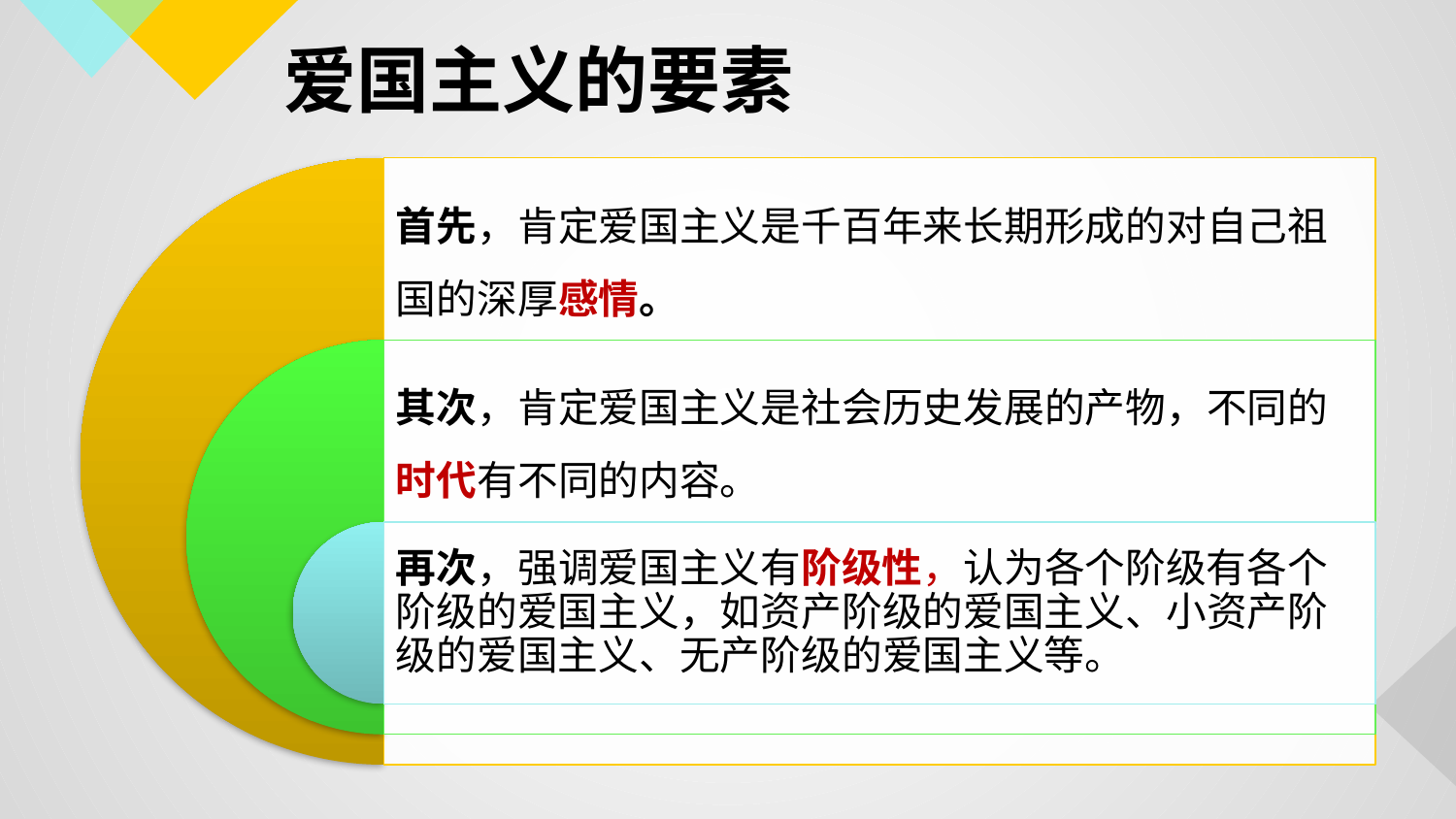

# 爱国主义的要素
首先，肯定爱国主义是千百年来长期形成的对自己祖国的深厚感情。
其次，肯定爱国主义是社会历史发展的产物，不同的时代有不同的内容。
再次，强调爱国主义有阶级性，认为各个阶级有各个阶级的爱国主义，如资产阶级的爱国主义、小资产阶级的爱国主义、无产阶级的爱国主义等。